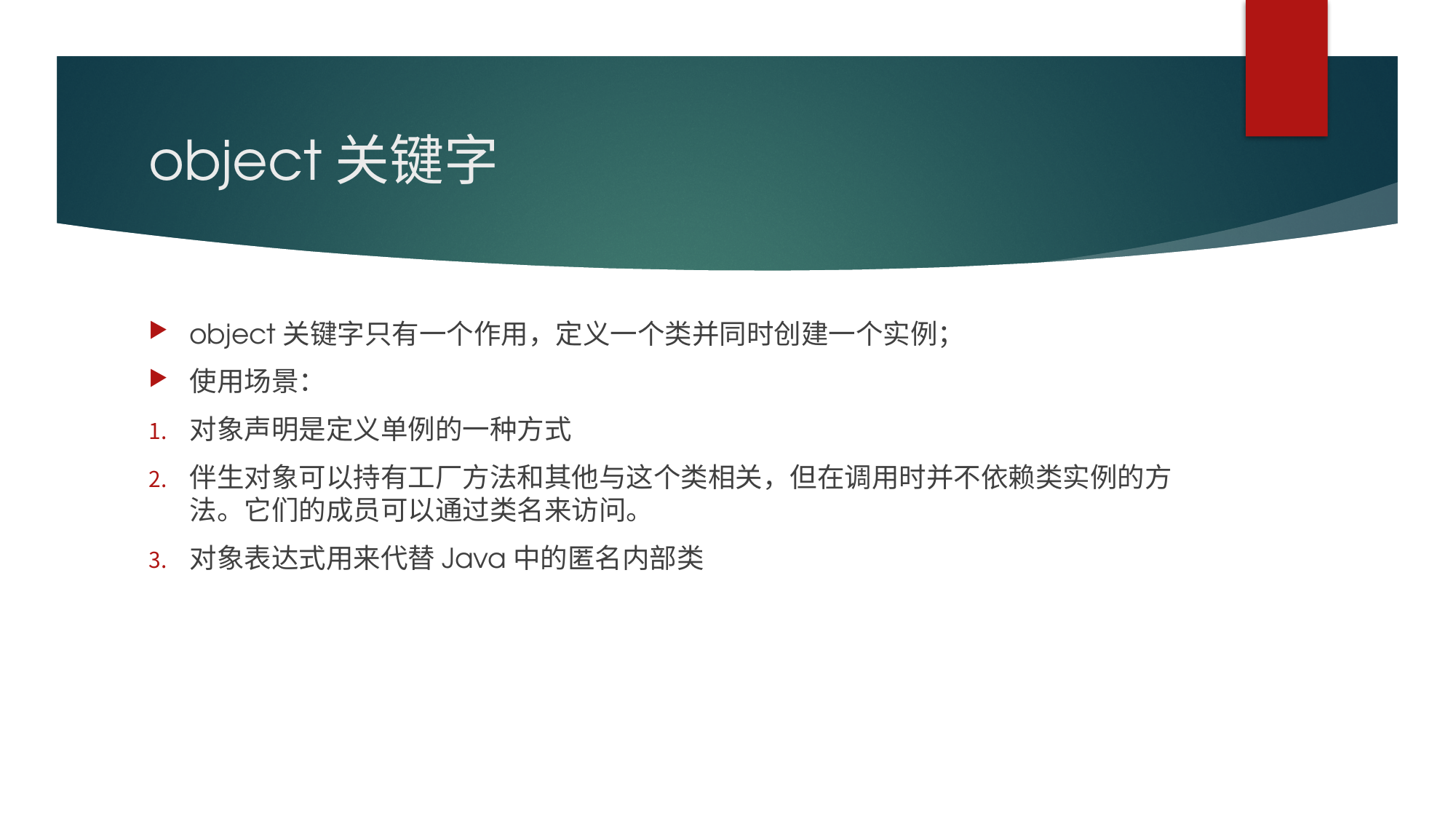

# object关键字
object关键字只有一个作用，定义一个类并同时创建一个实例；
使用场景：
对象声明是定义单例的一种方式
伴生对象可以持有工厂方法和其他与这个类相关，但在调用时并不依赖类实例的方法。它们的成员可以通过类名来访问。
对象表达式用来代替Java中的匿名内部类